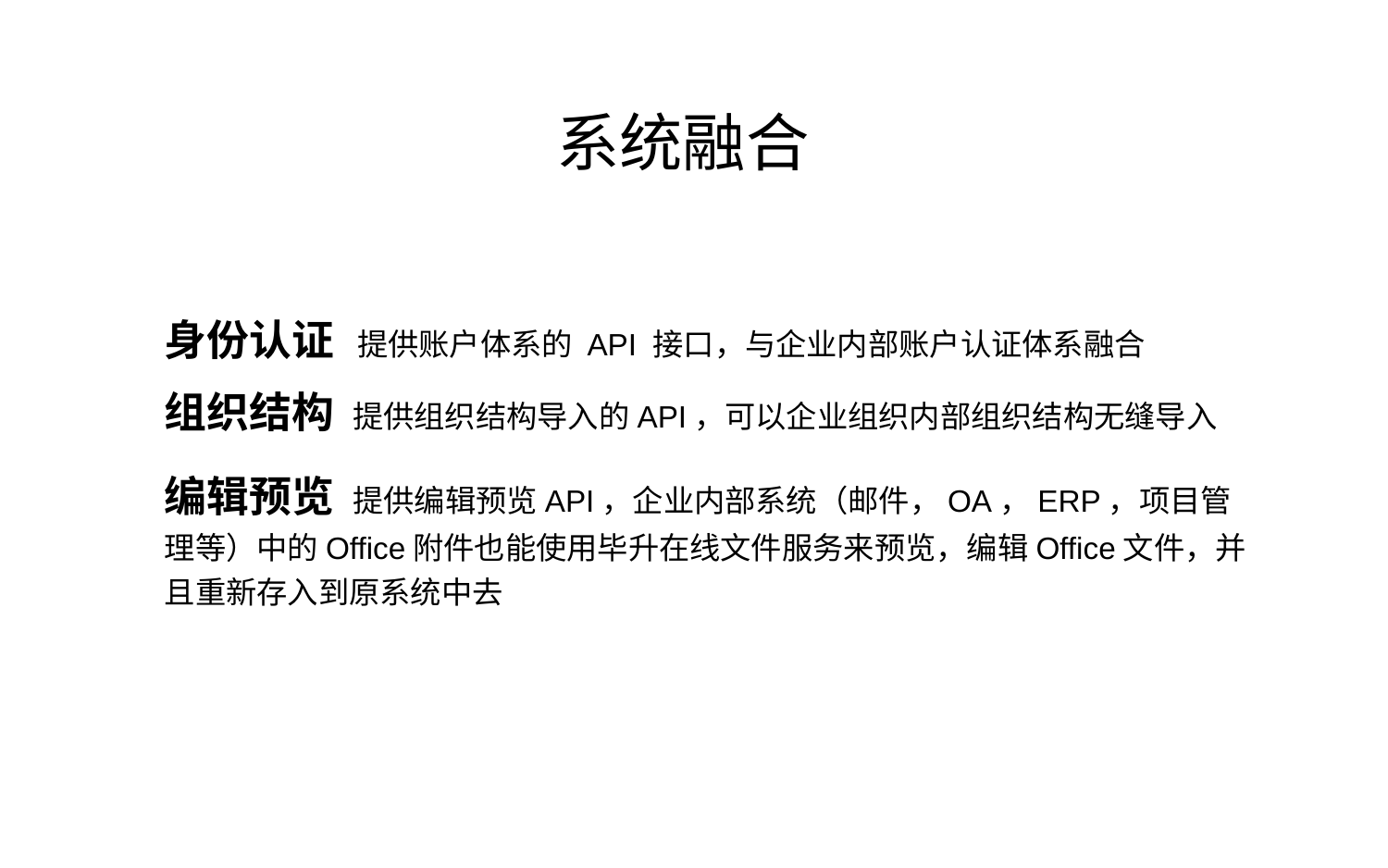

# 系统融合
身份认证  提供账户体系的 API 接口，与企业内部账户认证体系融合

组织结构  提供组织结构导入的API，可以企业组织内部组织结构无缝导入

编辑预览  提供编辑预览API，企业内部系统（邮件，OA，ERP，项目管理等）中的Office附件也能使用毕升在线文件服务来预览，编辑Office文件，并且重新存入到原系统中去